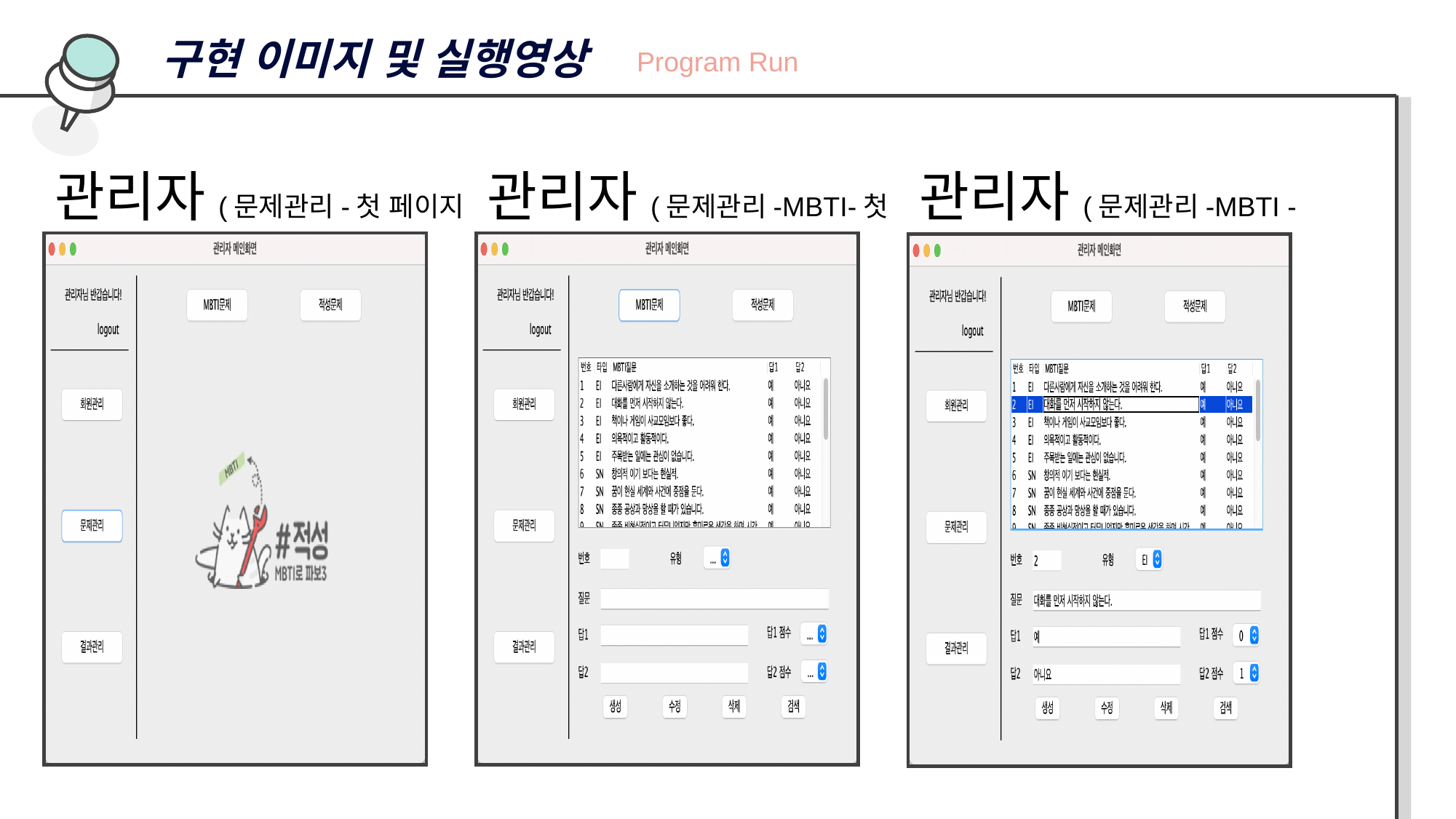

구현 이미지 및 실행영상

Program Run

관리자(문제관리-첫 페이지 )
관리자(문제관리-MBTI-첫 페이지 )
관리자(문제관리-MBTI - 클릭시)